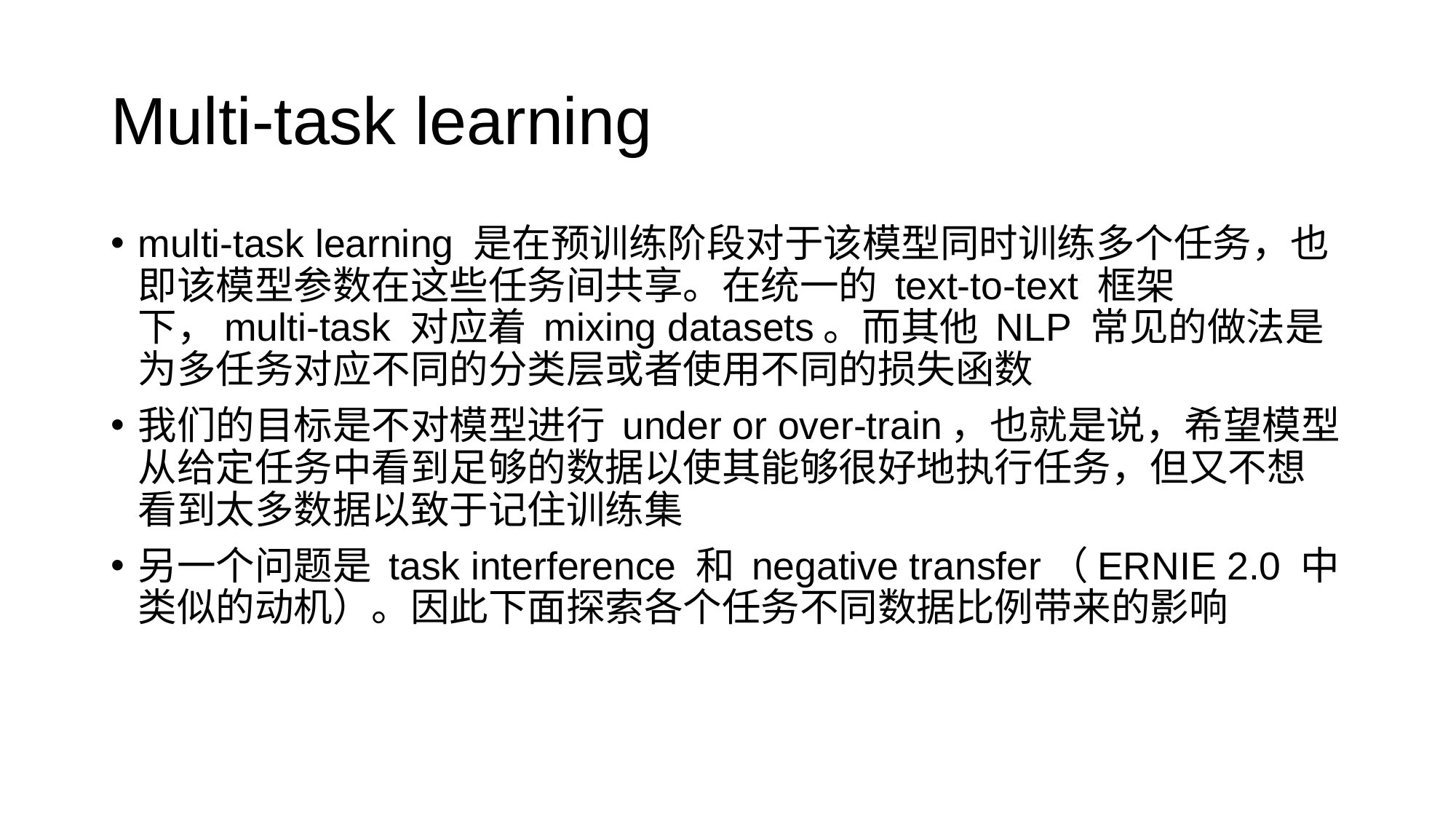

# Multi-task learning
multi-task learning 是在预训练阶段对于该模型同时训练多个任务，也即该模型参数在这些任务间共享。在统一的 text-to-text 框架下，multi-task 对应着 mixing datasets。而其他 NLP 常见的做法是为多任务对应不同的分类层或者使用不同的损失函数
我们的目标是不对模型进行 under or over-train，也就是说，希望模型从给定任务中看到足够的数据以使其能够很好地执行任务，但又不想看到太多数据以致于记住训练集
另一个问题是 task interference 和 negative transfer（ERNIE 2.0 中类似的动机）。因此下面探索各个任务不同数据比例带来的影响